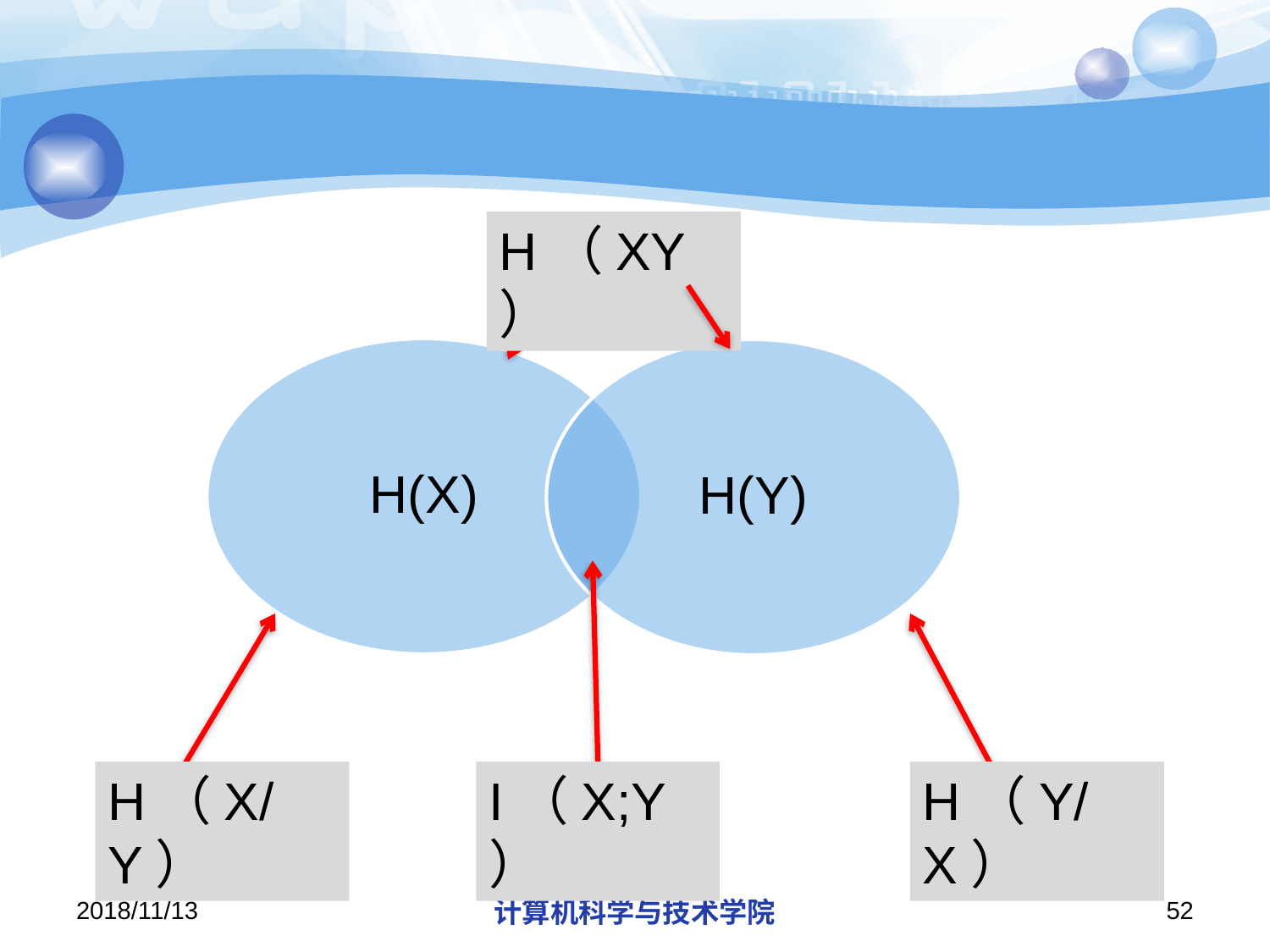

#
H（XY）
H(X)
H(Y)
H（X/Y）
I（X;Y）
H（Y/X）
2018/11/13
计算机科学与技术学院
52